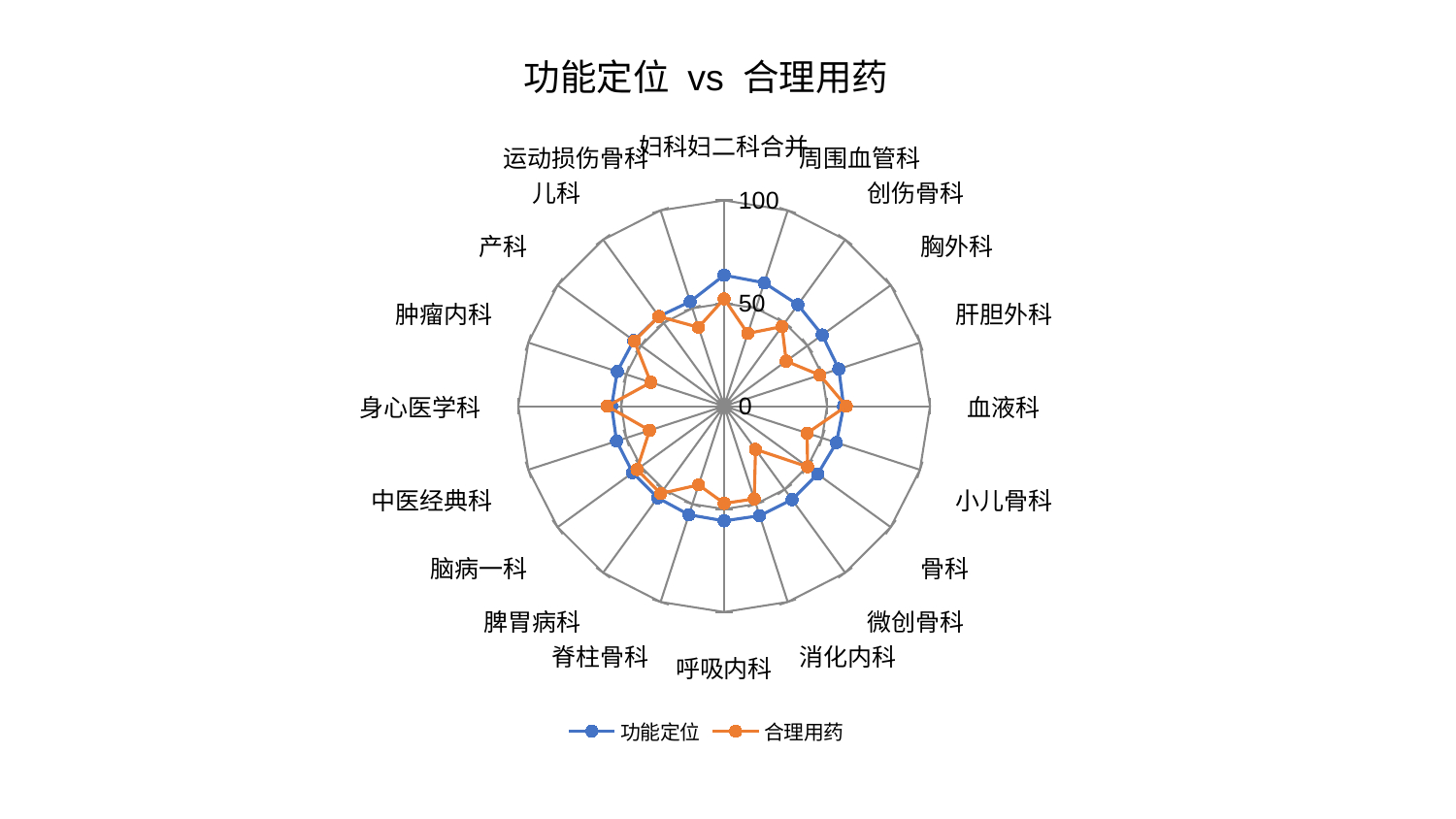

### Chart: 功能定位 vs 合理用药

| Category | 功能定位 | 合理用药 |
|---|---|---|
| 妇科妇二科合并 | 63.66519251150641 | 52.197262797023996 |
| 周围血管科 | 63.02690968870497 | 37.153826057008125 |
| 创伤骨科 | 60.93393306059356 | 47.851870898101055 |
| 胸外科 | 58.89072309784093 | 37.257179844803126 |
| 肝胆外科 | 58.554328499907136 | 48.919182050263025 |
| 血液科 | 58.02214617970277 | 59.32281828373668 |
| 小儿骨科 | 57.35150906184948 | 42.40460560558918 |
| 骨科 | 56.132863512767585 | 50.091615643806826 |
| 微创骨科 | 56.12166607300994 | 25.945396756728982 |
| 消化内科 | 55.94417701814053 | 47.37216783474846 |
| 呼吸内科 | 55.713729532552996 | 47.23218669228355 |
| 脊柱骨科 | 55.46913326562765 | 40.202220030534654 |
| 脾胃病科 | 54.99415650172004 | 52.45423842326716 |
| 脑病一科 | 54.94686807867297 | 52.34305166098097 |
| 中医经典科 | 54.945453124747516 | 38.1041936487541 |
| 身心医学科 | 54.65929802625682 | 56.77988237846545 |
| 肿瘤内科 | 54.61066572636064 | 37.47220306517073 |
| 产科 | 54.31003179723445 | 53.987207531537315 |
| 儿科 | 53.940341874089206 | 53.900581298133304 |
| 运动损伤骨科 | 53.43694655899018 | 40.2994214477288 |
38